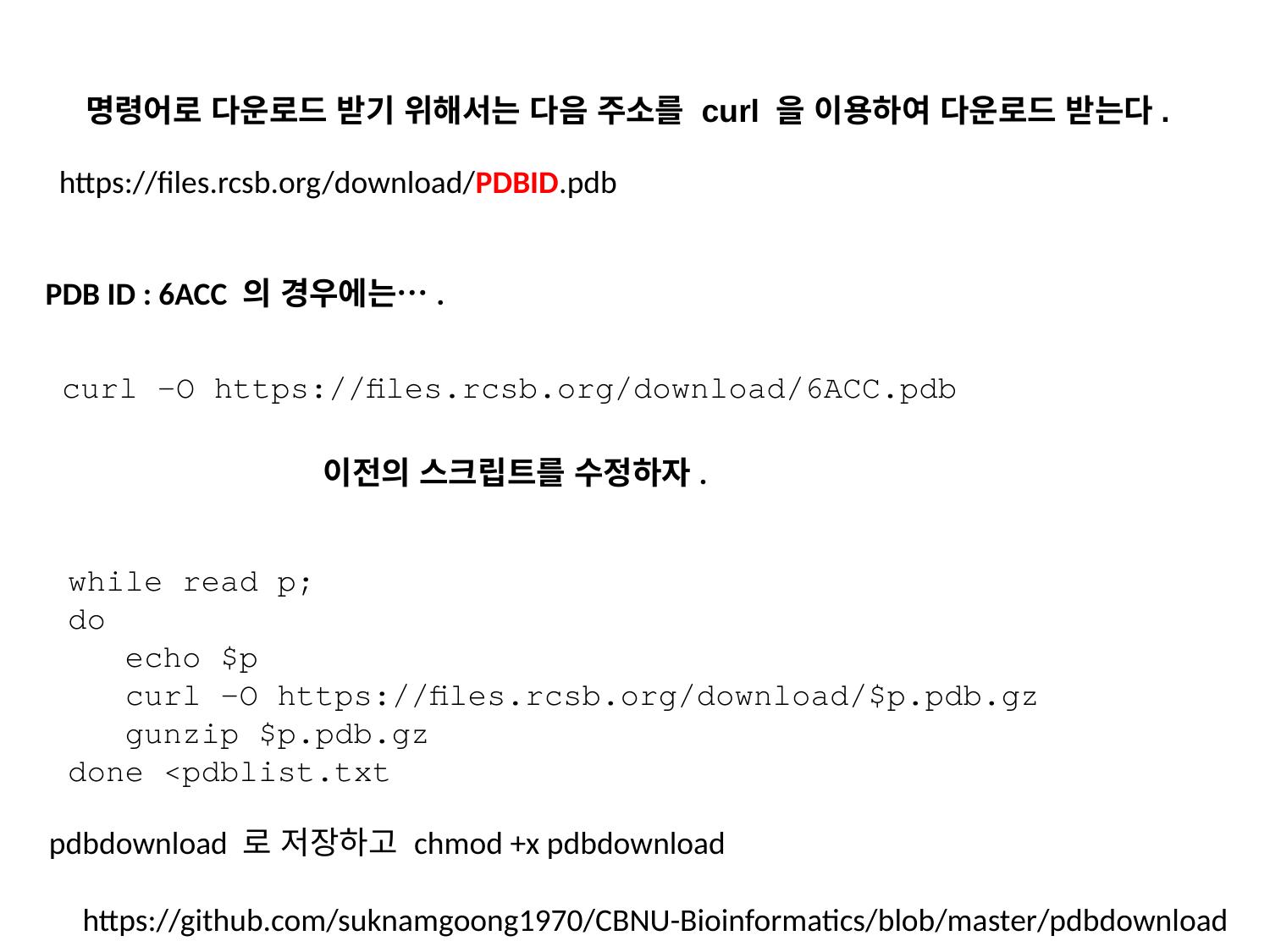

명령어로 다운로드 받기 위해서는 다음 주소를 curl 을 이용하여 다운로드 받는다.
https://files.rcsb.org/download/PDBID.pdb
PDB ID : 6ACC 의 경우에는….
curl -O https://files.rcsb.org/download/6ACC.pdb

이전의 스크립트를 수정하자.
while read p;
do
   echo $p
   curl -O https://files.rcsb.org/download/$p.pdb.gz
   gunzip $p.pdb.gz
done <pdblist.txt
pdbdownload 로 저장하고 chmod +x pdbdownload
https://github.com/suknamgoong1970/CBNU-Bioinformatics/blob/master/pdbdownload